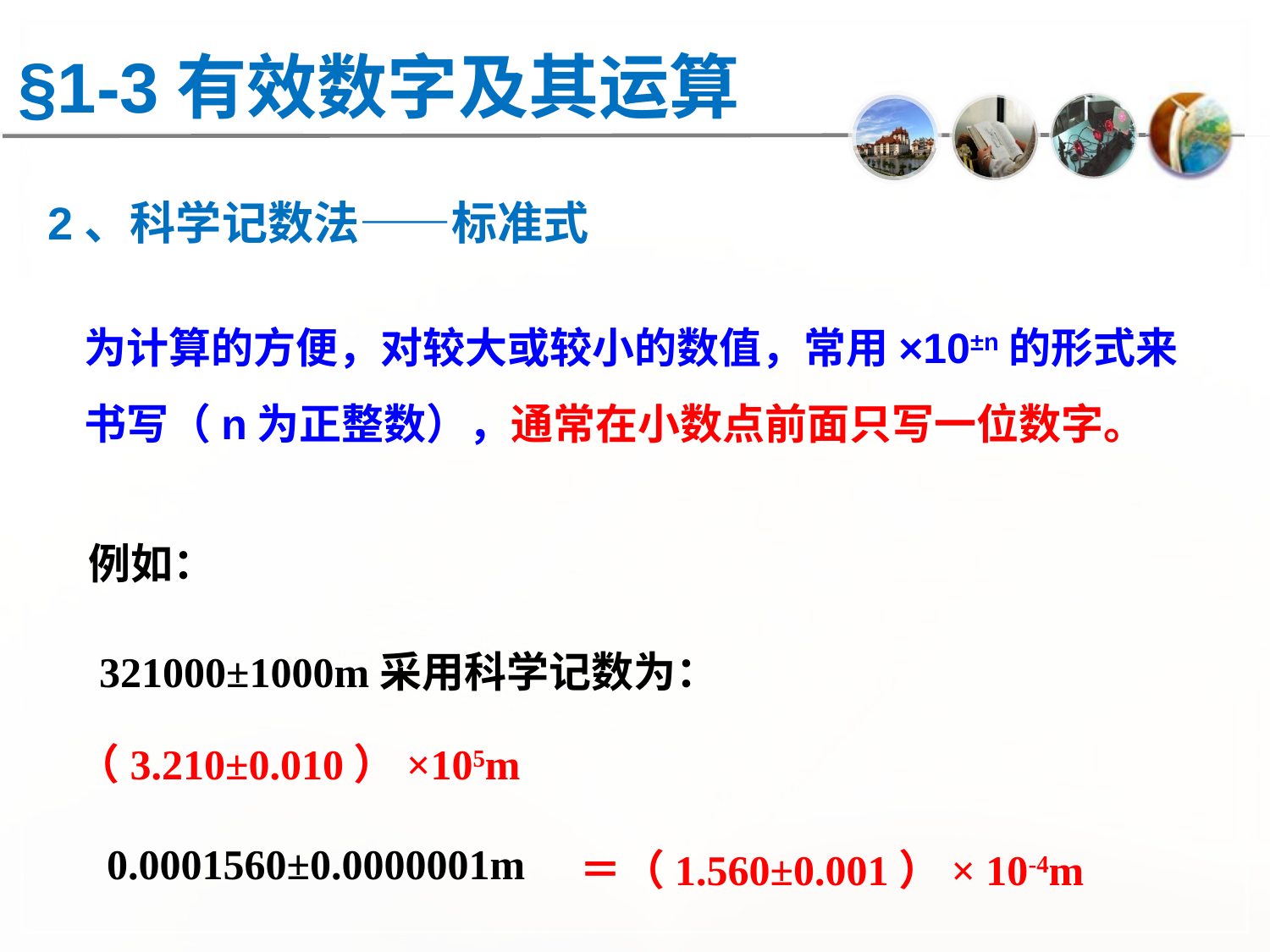

§1-3有效数字及其运算
2、科学记数法——标准式
为计算的方便，对较大或较小的数值，常用×10±n的形式来书写（n为正整数），通常在小数点前面只写一位数字。
例如：

 321000±1000m采用科学记数为：
（3.210±0.010）×105m
0.0001560±0.0000001m
＝（1.560±0.001）× 10-4m